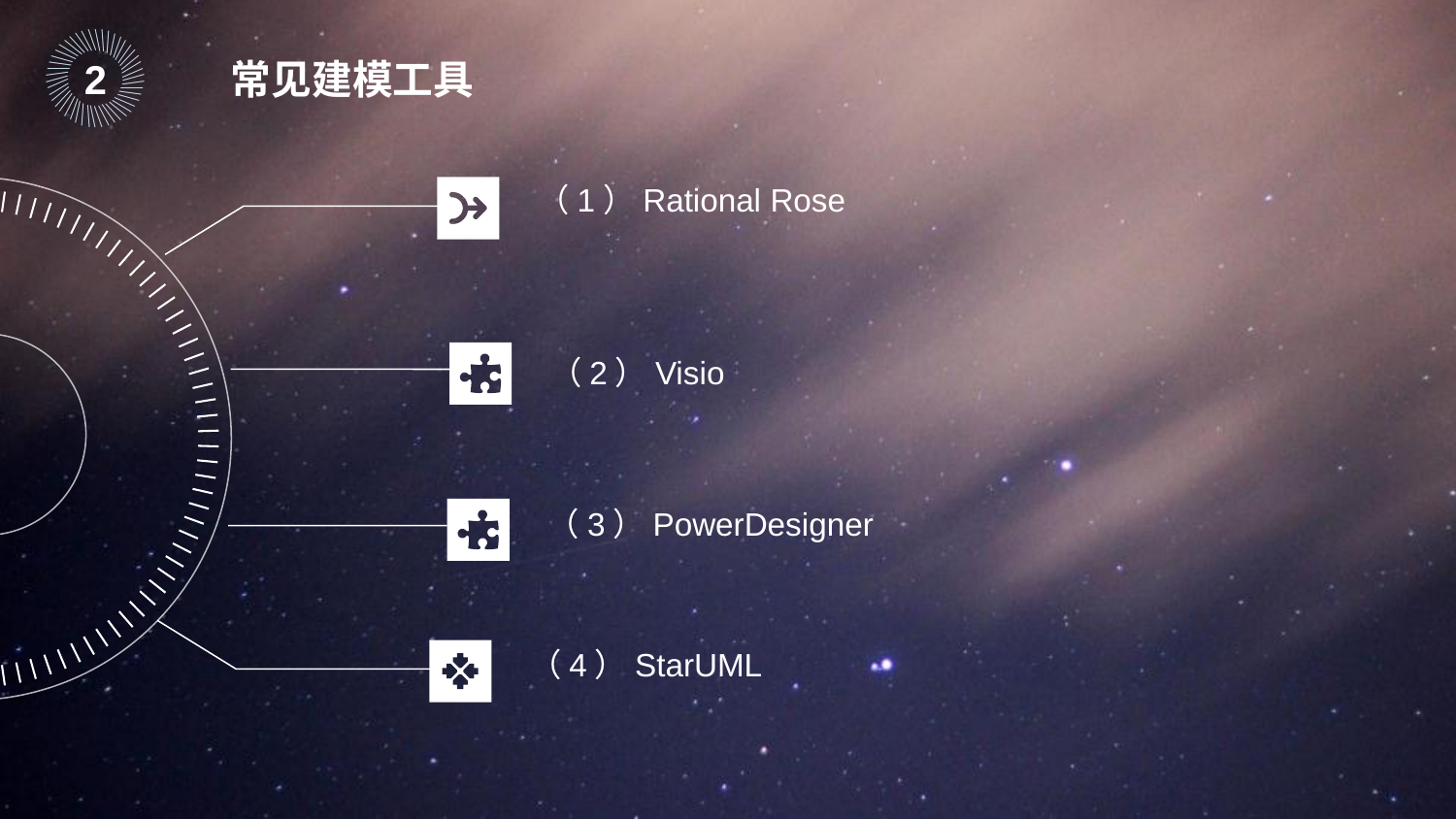

｜
｜
｜
｜
｜
｜
｜
｜
｜
｜
｜
｜
｜
｜
｜
｜
｜
｜
｜
｜
｜
｜
｜
｜
｜
｜
｜
｜
｜
｜
｜
｜
｜
｜
｜
｜
｜
｜
｜
｜
｜
｜
｜
｜
｜
｜
2
常见建模工具
（1）Rational Rose

（2）Visio

（3）PowerDesigner

（4）StarUML